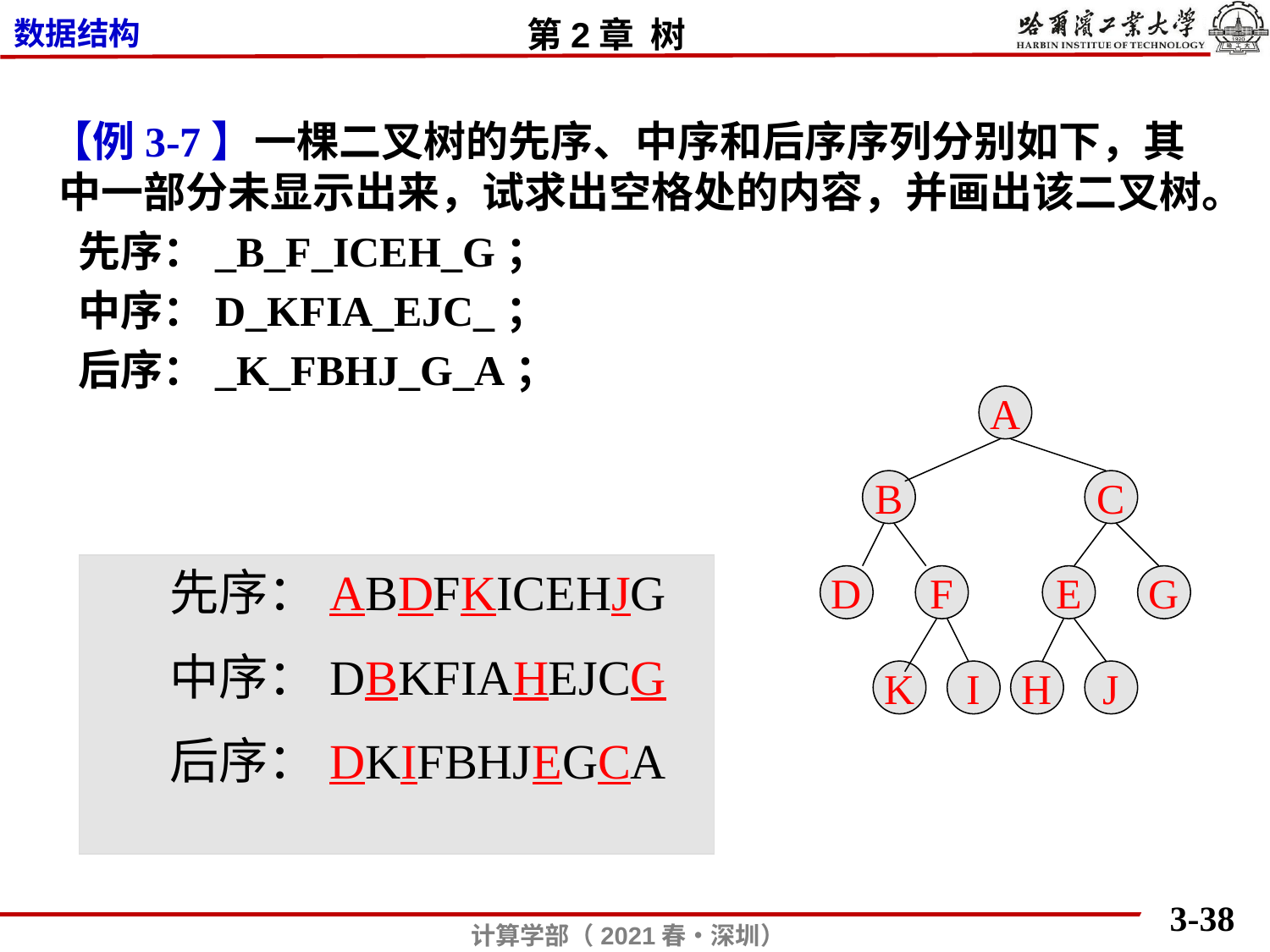

【例3-7】一棵二叉树的先序、中序和后序序列分别如下，其中一部分未显示出来，试求出空格处的内容，并画出该二叉树。
      先序：_B_F_ICEH_G；
      中序：D_KFIA_EJC_；
      后序：_K_FBHJ_G_A；
A

B
C

D
F
E
G

K
I
H
J
      先序：ABDFKICEHJG
      中序：DBKFIAHEJCG
      后序：DKIFBHJEGCA